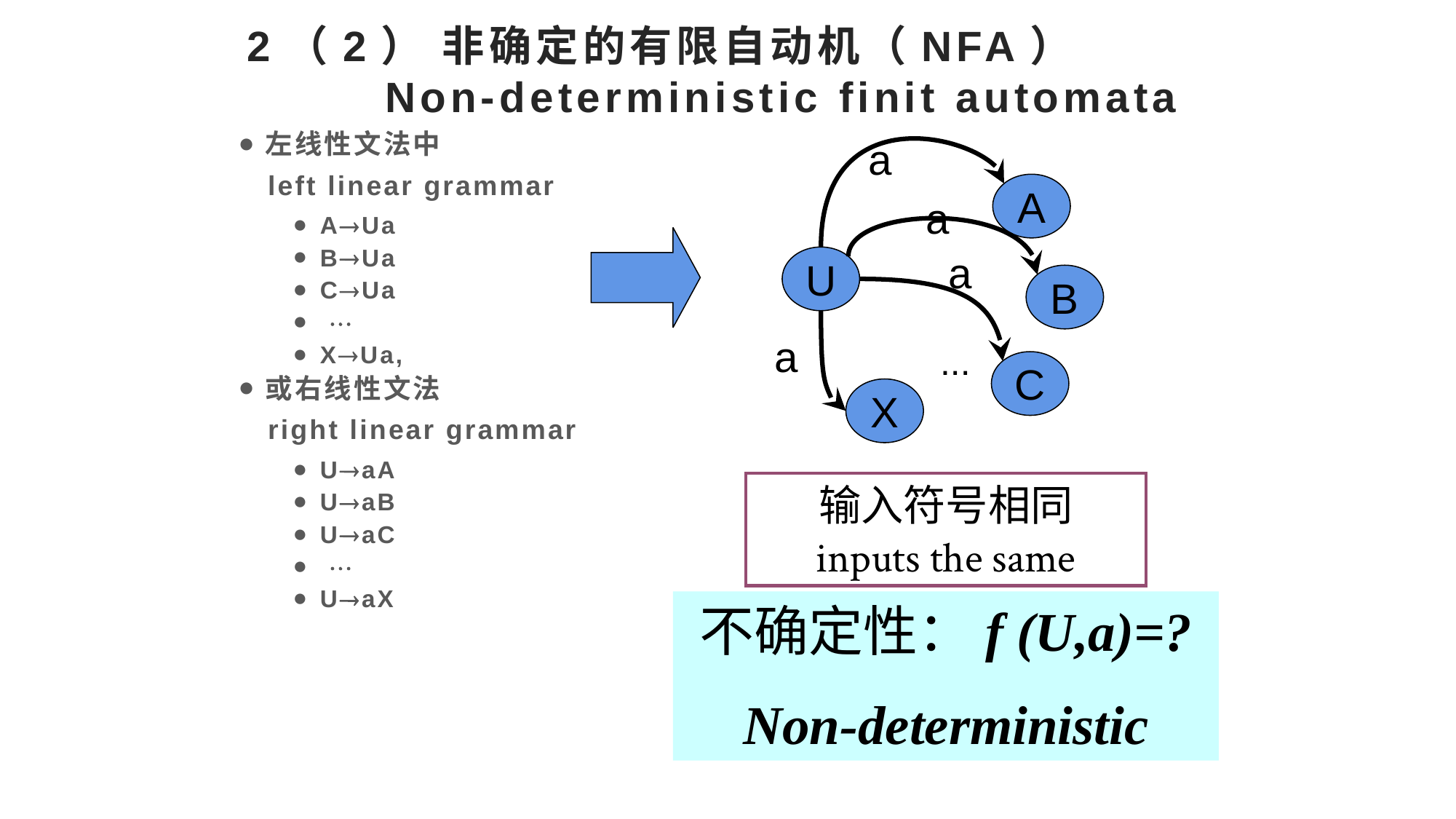

# 2（2） 非确定的有限自动机（NFA） Non-deterministic finit automata
左线性文法中
   left linear grammar
A→Ua
B→Ua
C→Ua
 …
X→Ua,
或右线性文法
   right linear grammar
U→aA
U→aB
U→aC
 …
U→aX

a
A
a
a
U
B
a
...
C
X

输入符号相同
inputs the same
不确定性：f (U,a)=?
Non-deterministic
29